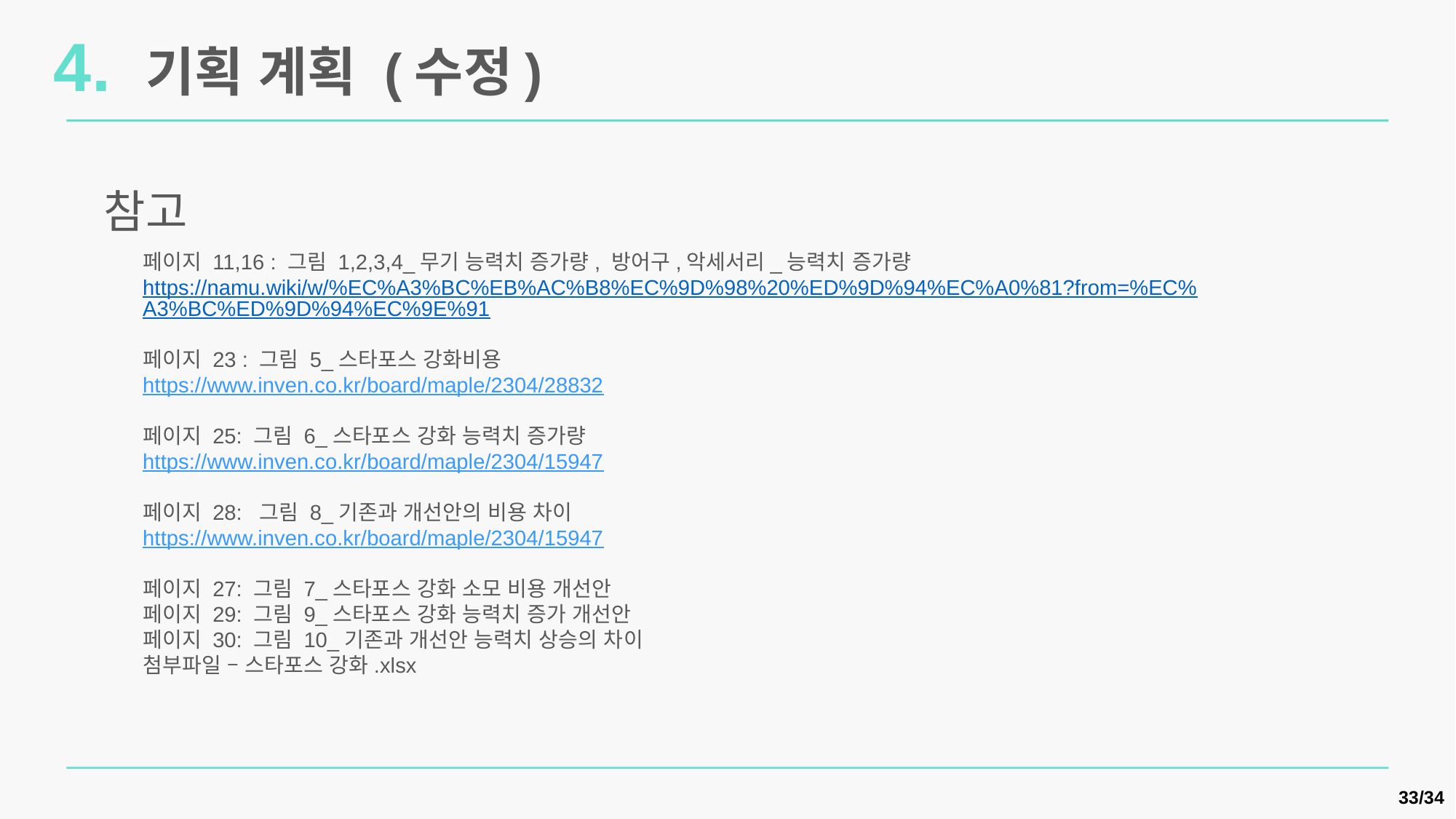

4. 기획 계획 (수정)

참고
페이지 11,16 : 그림 1,2,3,4_무기 능력치 증가량, 방어구,악세서리_능력치 증가량
https://namu.wiki/w/%EC%A3%BC%EB%AC%B8%EC%9D%98%20%ED%9D%94%EC%A0%81?from=%EC%A3%BC%ED%9D%94%EC%9E%91

페이지 23 : 그림 5_스타포스 강화비용
https://www.inven.co.kr/board/maple/2304/28832

페이지 25: 그림 6_스타포스 강화 능력치 증가량
https://www.inven.co.kr/board/maple/2304/15947

페이지 28:  그림 8_기존과 개선안의 비용 차이
https://www.inven.co.kr/board/maple/2304/15947

페이지 27: 그림 7_스타포스 강화 소모 비용 개선안
페이지 29: 그림 9_스타포스 강화 능력치 증가 개선안
페이지 30: 그림 10_기존과 개선안 능력치 상승의 차이
첨부파일 – 스타포스 강화.xlsx

33/34